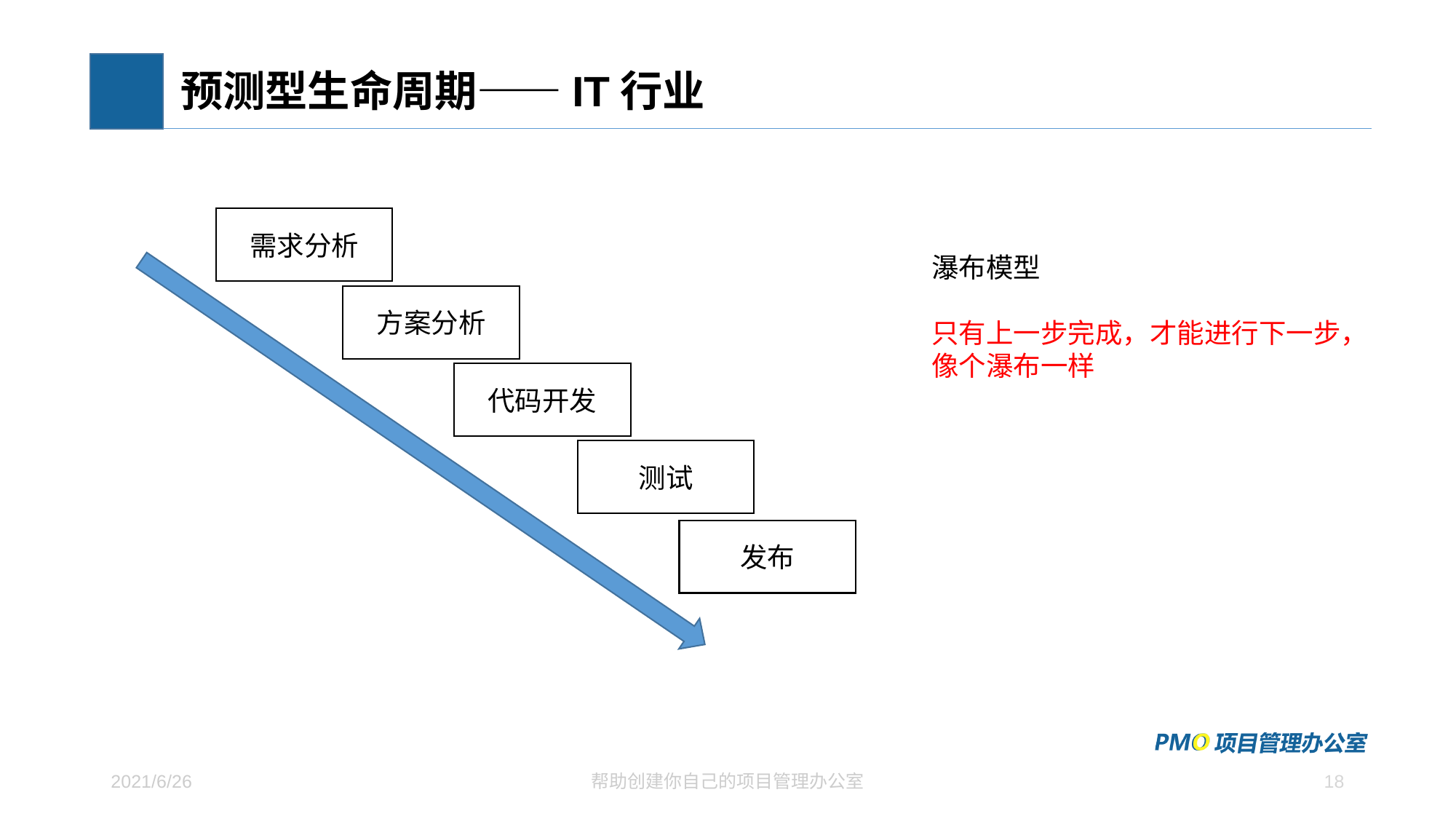

# 预测型生命周期——IT行业

需求分析
瀑布模型

只有上一步完成，才能进行下一步，
像个瀑布一样
方案分析
代码开发
测试
发布
18
2021/6/26
帮助创建你自己的项目管理办公室